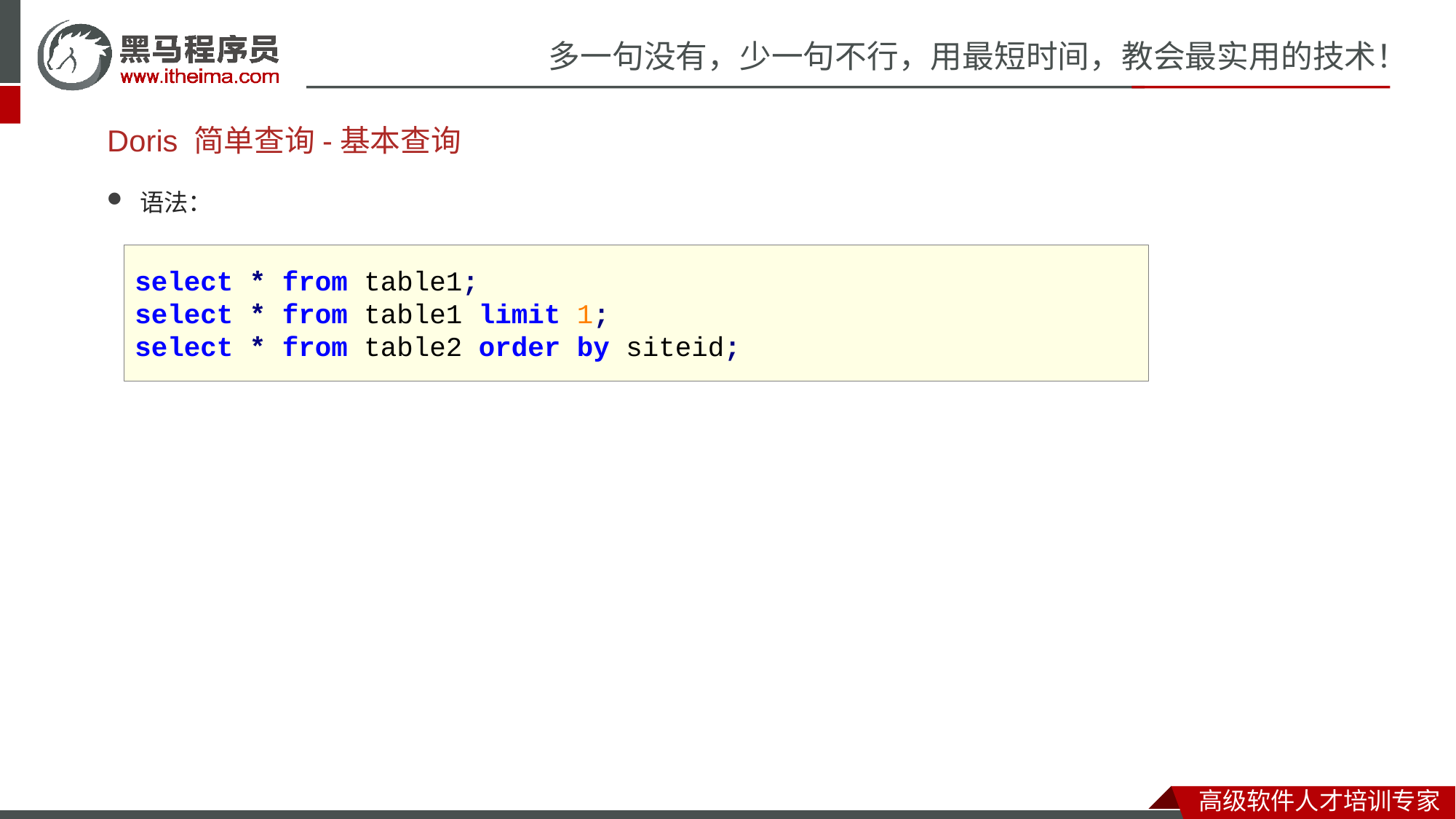

# Doris 简单查询-基本查询
语法：

select * from table1;
select * from table1 limit 1;
select * from table2 order by siteid;